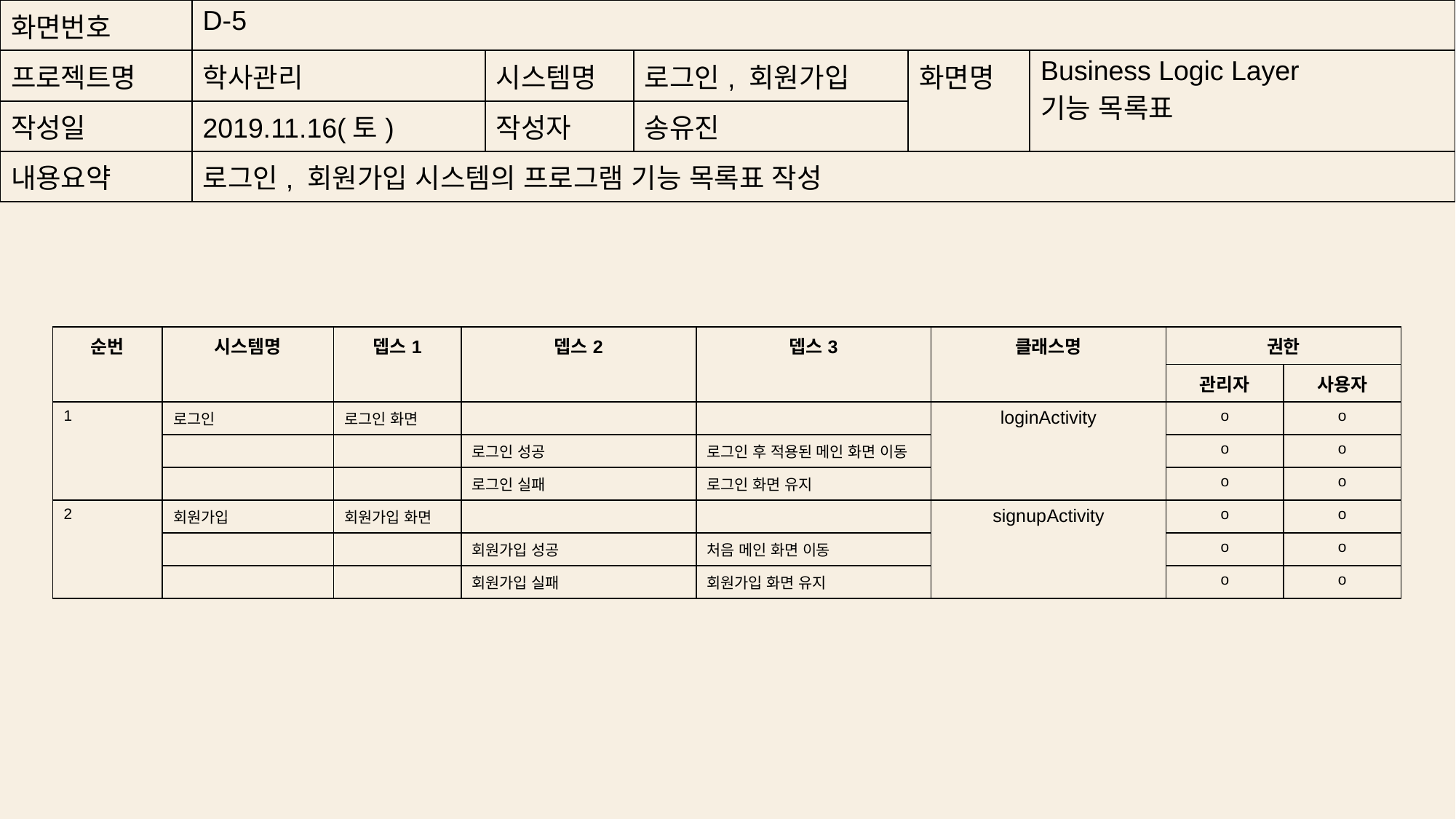

| 화면번호 | D-5 |  |  |  |  |
| --- | --- | --- | --- | --- | --- |
| 프로젝트명 | 학사관리 | 시스템명 | 로그인, 회원가입 | 화면명 | Business Logic Layer 기능 목록표 |
| 작성일 | 2019.11.16(토) | 작성자 | 송유진 |  |  |
| 내용요약 | 로그인, 회원가입 시스템의 프로그램 기능 목록표 작성 |  |  |  |  |
| 순번 | 시스템명 | 뎁스1 | 뎁스2 | 뎁스3 | 클래스명 | 권한 |  |
| --- | --- | --- | --- | --- | --- | --- | --- |
|  |  |  |  |  |  | 관리자 | 사용자 |
| 1 | 로그인 | 로그인 화면 |  |  | loginActivity | o | o |
|  |  |  | 로그인 성공 | 로그인 후 적용된 메인 화면 이동 |  | o | o |
|  |  |  | 로그인 실패 | 로그인 화면 유지 |  | o | o |
| 2 | 회원가입 | 회원가입 화면 |  |  | signupActivity | o | o |
|  |  |  | 회원가입 성공 | 처음 메인 화면 이동 |  | o | o |
|  |  |  | 회원가입 실패 | 회원가입 화면 유지 |  | o | o |